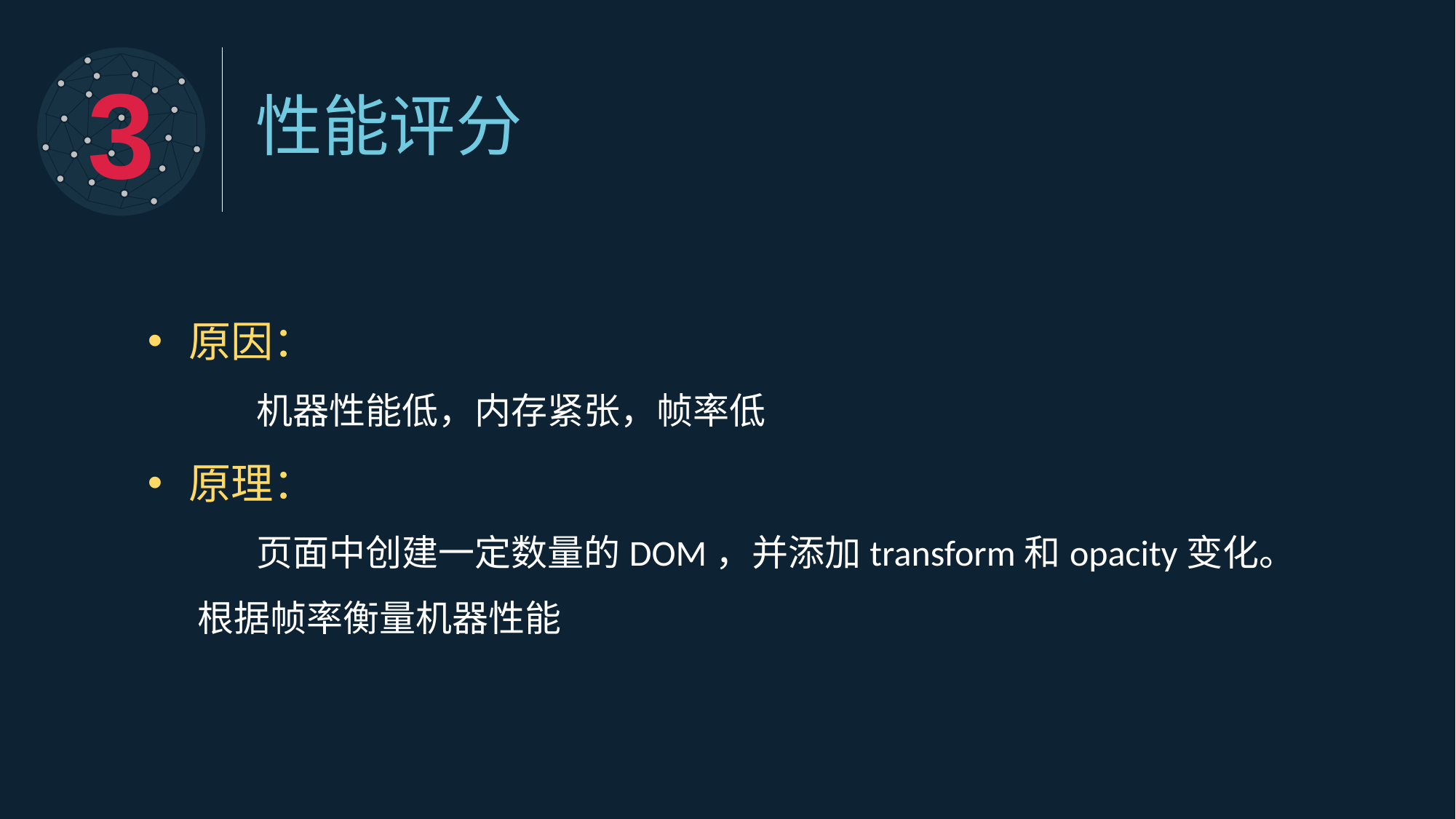

3
性能评分
原因：
	机器性能低，内存紧张，帧率低
原理：
	页面中创建一定数量的DOM，并添加transform和opacity变化。
     根据帧率衡量机器性能